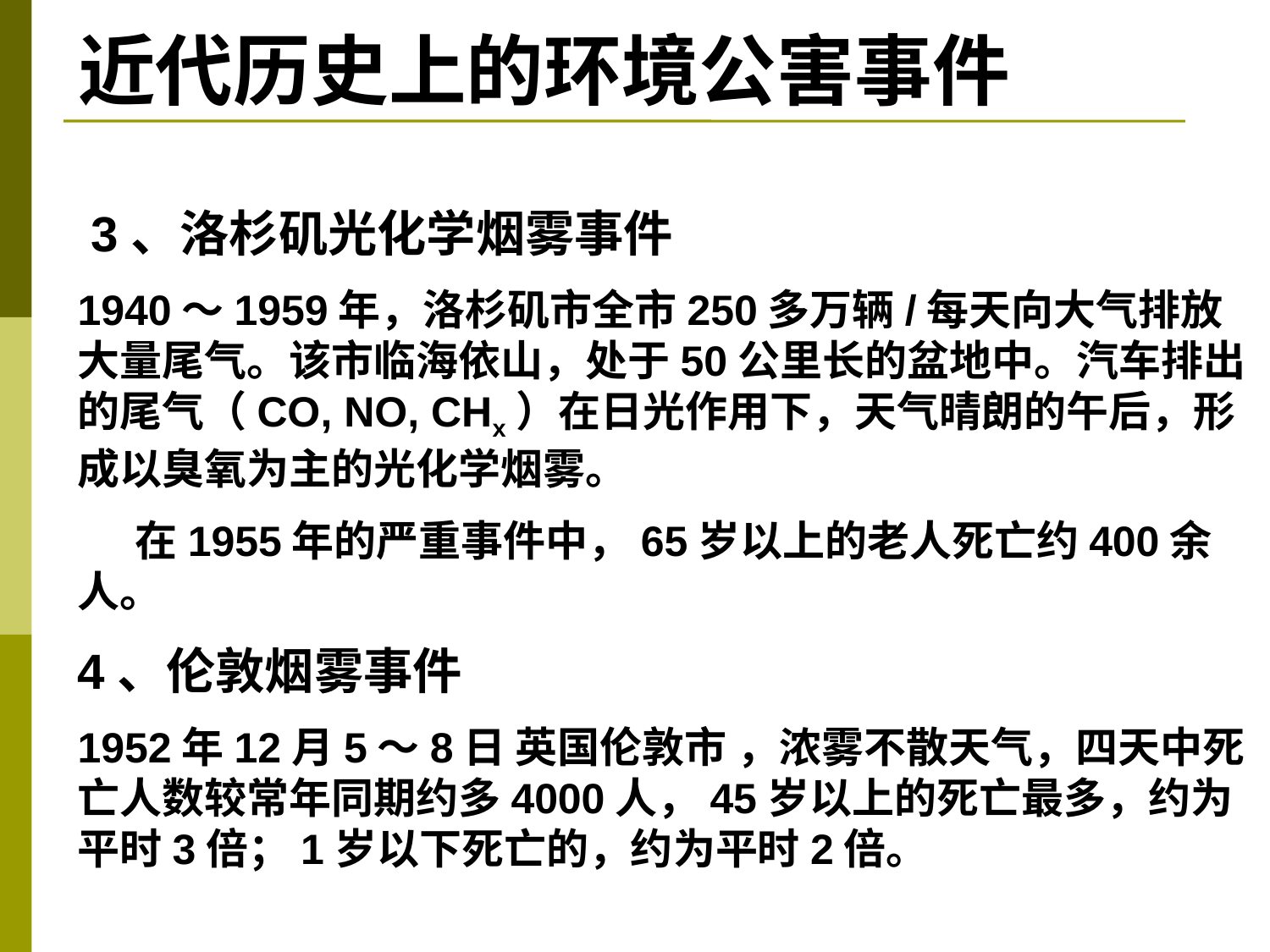

近代历史上的环境公害事件
 3、洛杉矶光化学烟雾事件
1940～1959年，洛杉矶市全市250多万辆/每天向大气排放大量尾气。该市临海依山，处于50公里长的盆地中。汽车排出的尾气（CO, NO, CHx）在日光作用下，天气晴朗的午后，形成以臭氧为主的光化学烟雾。
     在1955年的严重事件中，65岁以上的老人死亡约400余人。
4、伦敦烟雾事件
1952年12月5～8日 英国伦敦市 ，浓雾不散天气，四天中死亡人数较常年同期约多4000人，45岁以上的死亡最多，约为平时3倍；1岁以下死亡的，约为平时2倍。